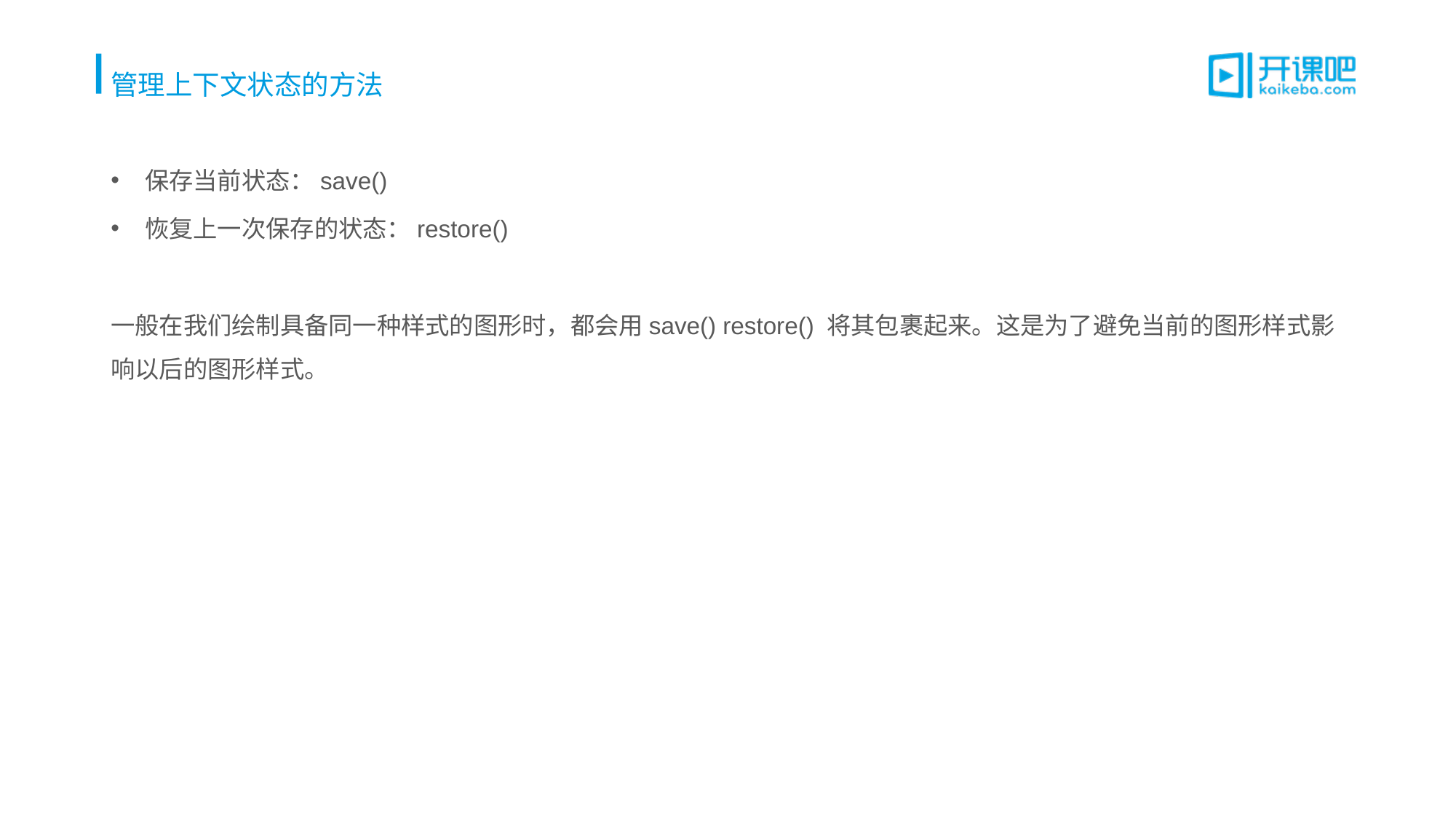

# 管理上下文状态的方法
保存当前状态：save()
恢复上一次保存的状态：restore()

一般在我们绘制具备同一种样式的图形时，都会用save() restore() 将其包裹起来。这是为了避免当前的图形样式影响以后的图形样式。